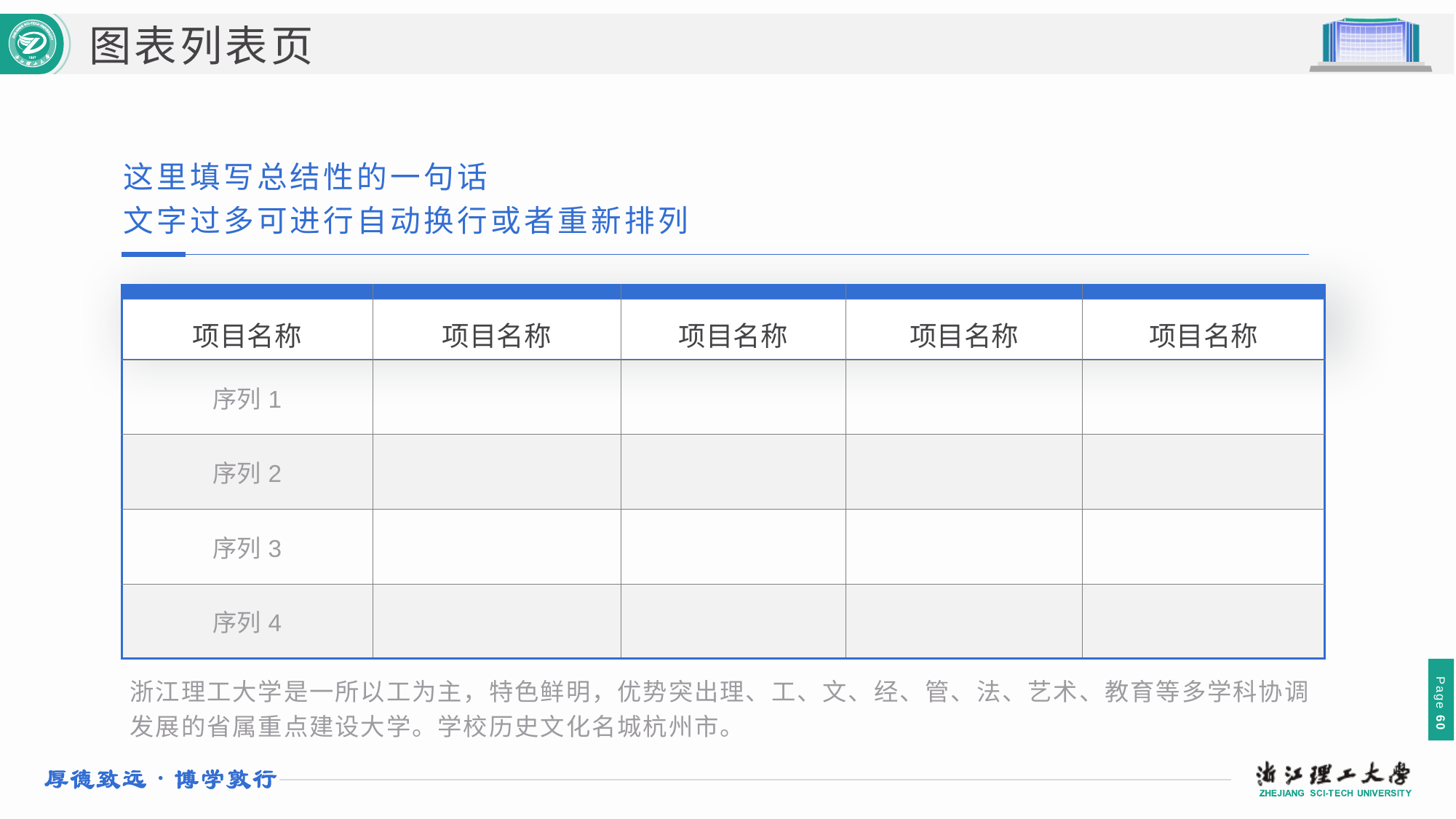

图表列表页
这里填写总结性的一句话
文字过多可进行自动换行或者重新排列
| 项目名称 | 项目名称 | 项目名称 | 项目名称 | 项目名称 |
| --- | --- | --- | --- | --- |
| 序列1 |  |  |  |  |
| 序列2 |  |  |  |  |
| 序列3 |  |  |  |  |
| 序列4 |  |  |  |  |

浙江理工大学是一所以工为主，特色鲜明，优势突出理、工、文、经、管、法、艺术、教育等多学科协调发展的省属重点建设大学。学校历史文化名城杭州市。